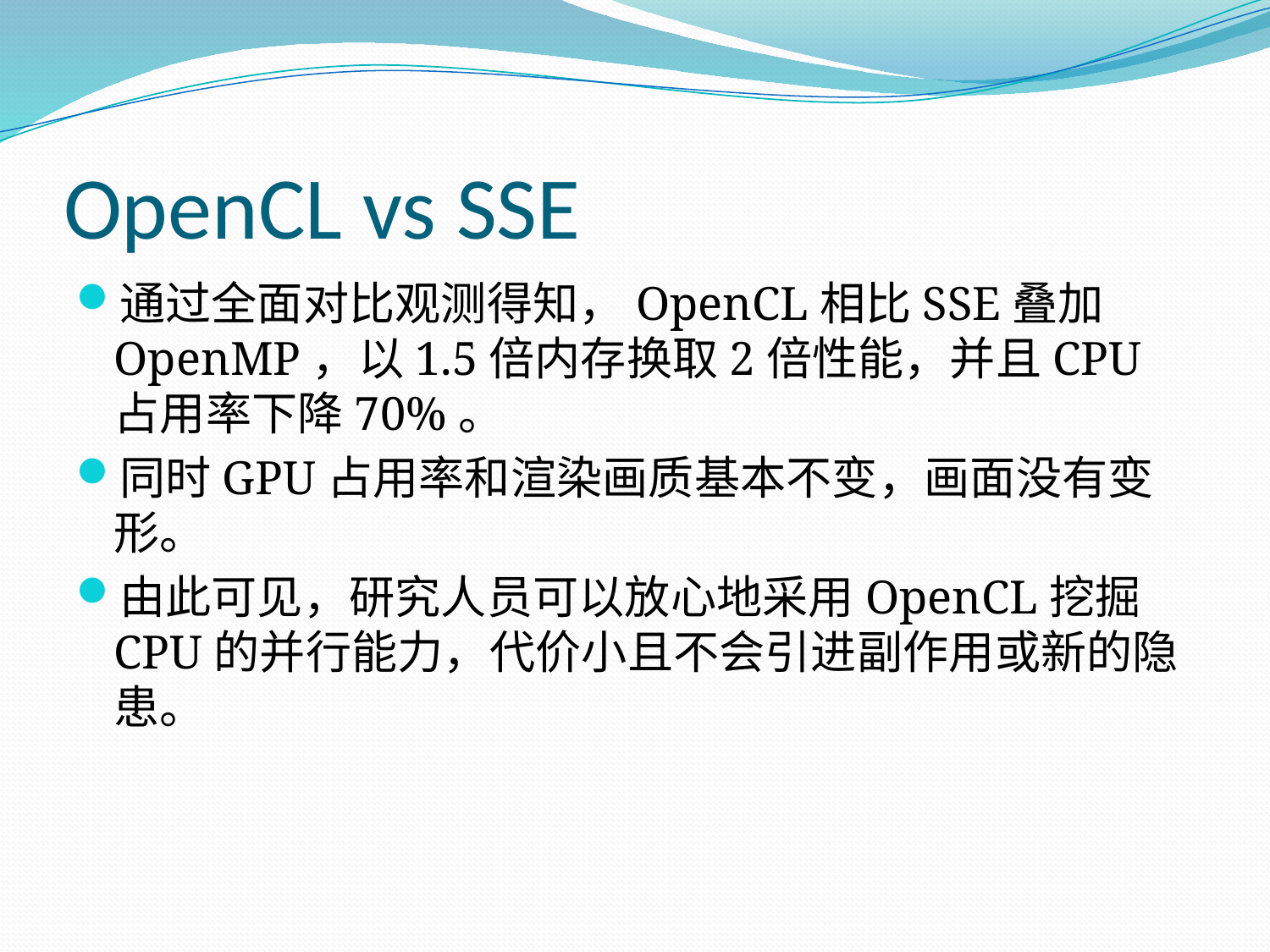

# OpenCL vs SSE
通过全面对比观测得知，OpenCL相比SSE叠加OpenMP，以1.5倍内存换取2倍性能，并且CPU占用率下降70%。
同时GPU占用率和渲染画质基本不变，画面没有变形。
由此可见，研究人员可以放心地采用OpenCL挖掘CPU的并行能力，代价小且不会引进副作用或新的隐患。